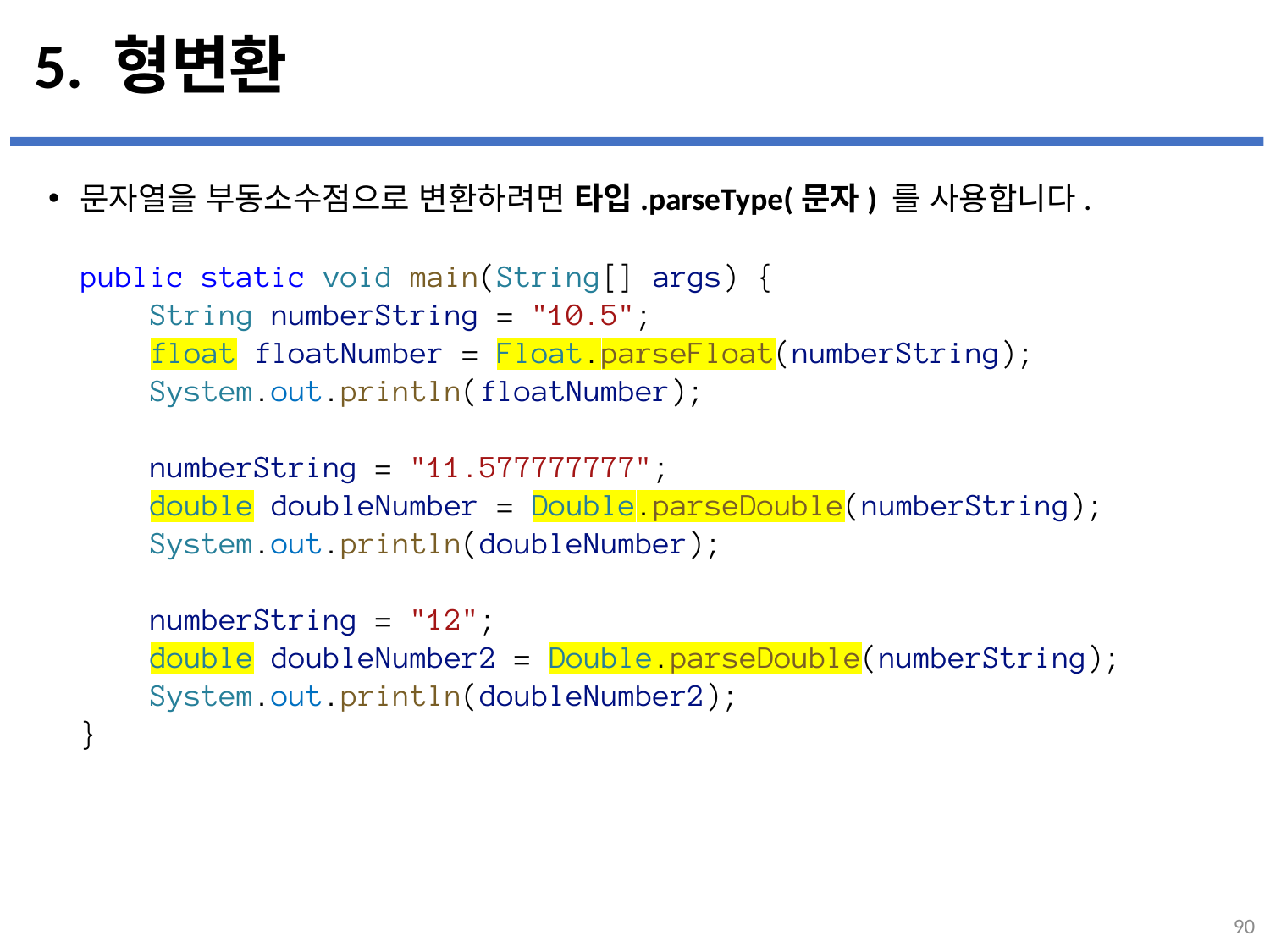

# 5. 형변환
문자열을 부동소수점으로 변환하려면 타입.parseType(문자) 를 사용합니다.

...

설명
public static void main(String[] args) {
    String numberString = "10.5";
    float floatNumber = Float.parseFloat(numberString);
    System.out.println(floatNumber);
    numberString = "11.577777777";
    double doubleNumber = Double.parseDouble(numberString);
    System.out.println(doubleNumber);
    numberString = "12";
    double doubleNumber2 = Double.parseDouble(numberString);
    System.out.println(doubleNumber2);
}
90